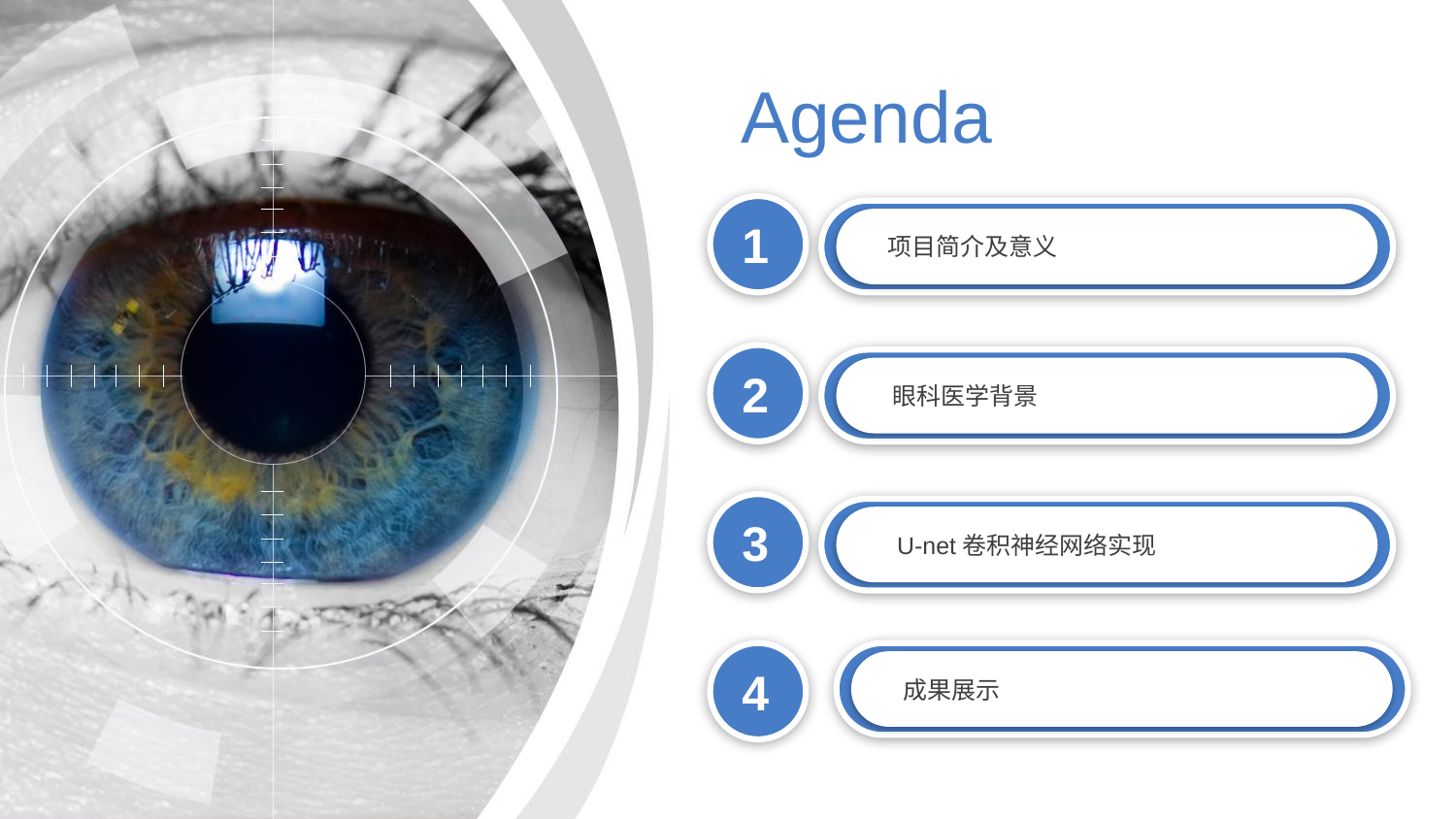

# Agenda

1

项目简介及意义

2

眼科医学背景

3

U-net卷积神经网络实现

4

   成果展示